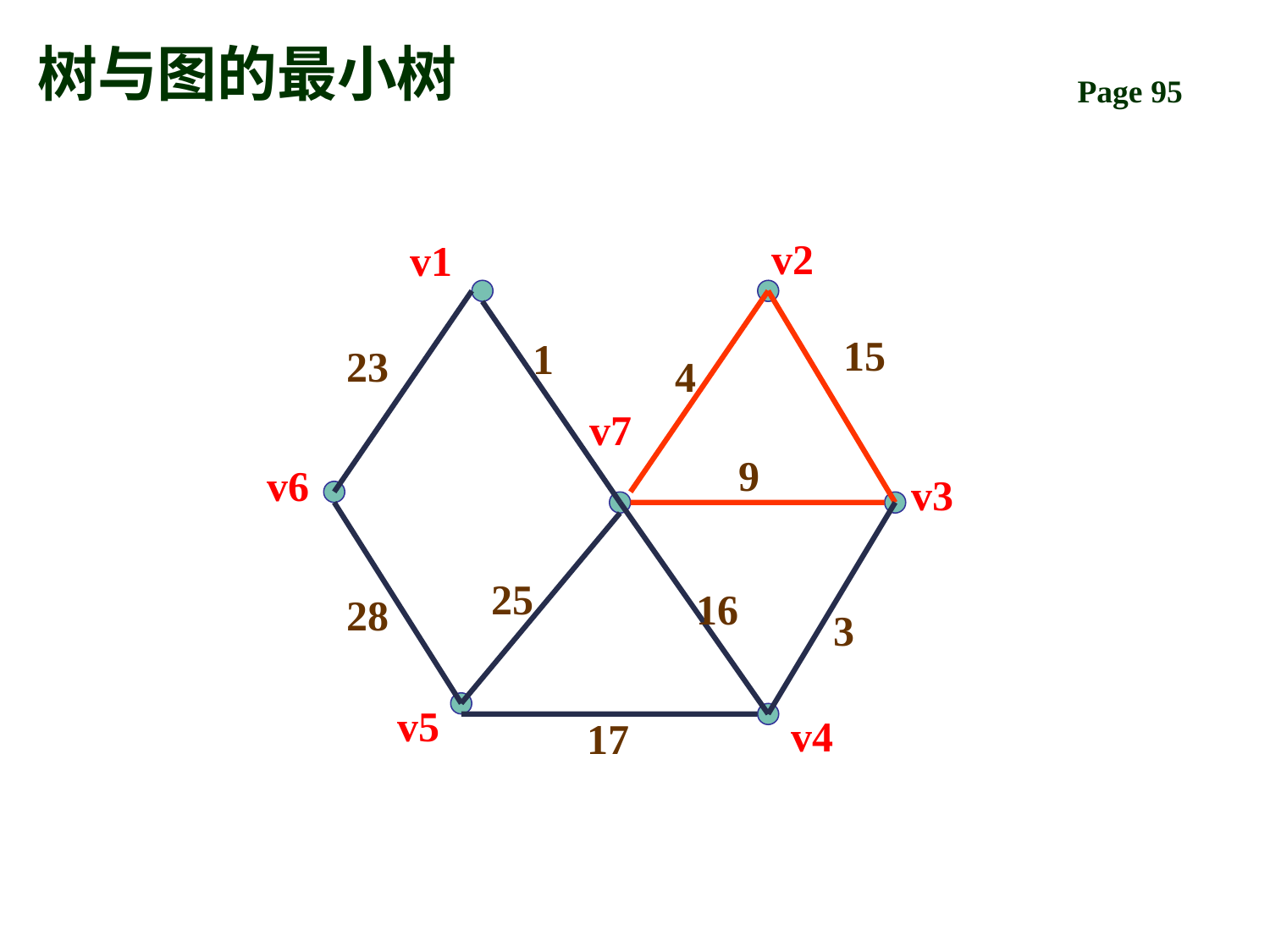

# 树与图的最小树
v2
v1

15
1
23
4
v7
9
v6
v3

25
16
28
3
v5

v4
17